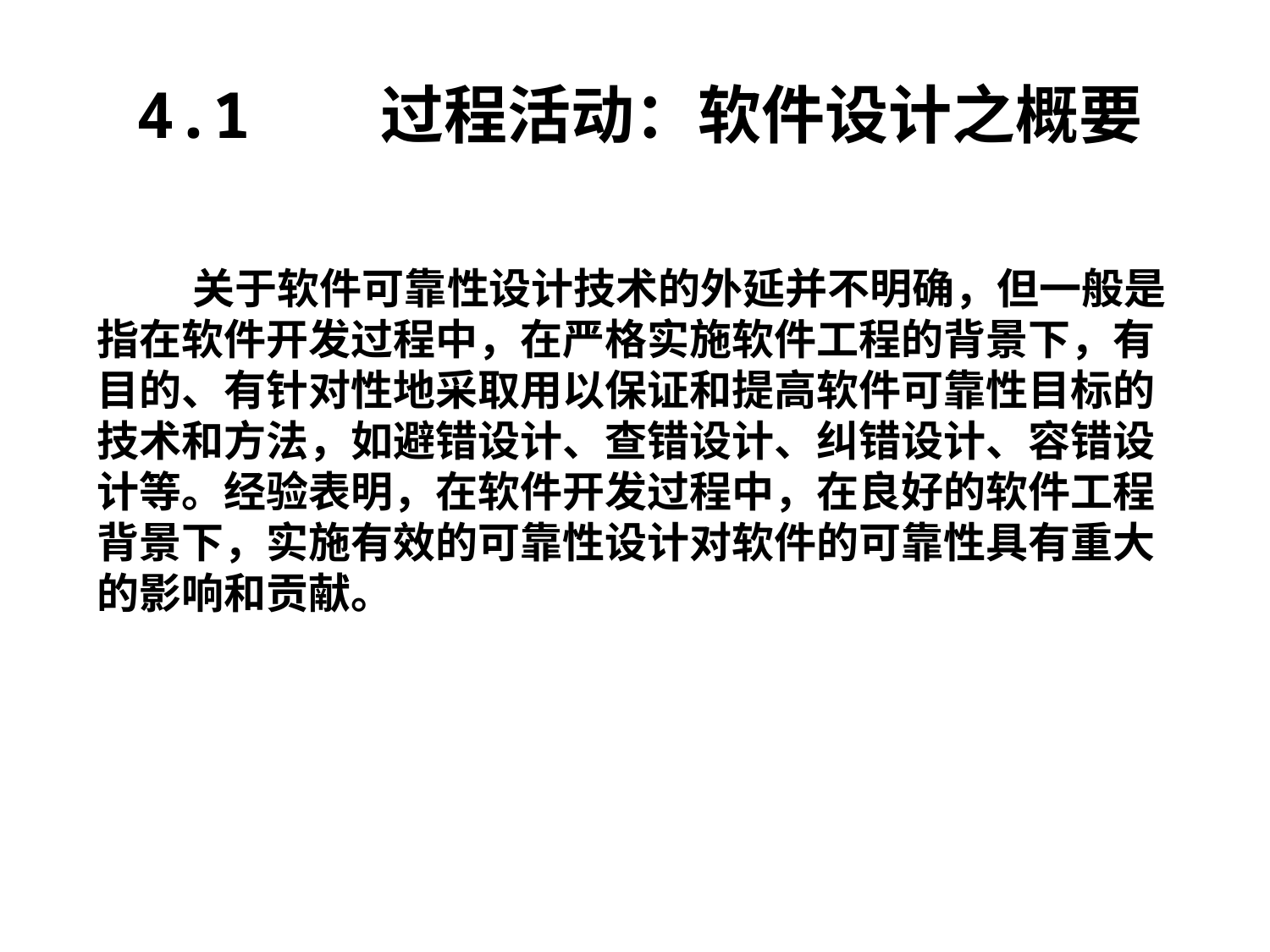

4.1   过程活动：软件设计之概要
         关于软件可靠性设计技术的外延并不明确，但一般是指在软件开发过程中，在严格实施软件工程的背景下，有目的、有针对性地采取用以保证和提高软件可靠性目标的技术和方法，如避错设计、查错设计、纠错设计、容错设计等。经验表明，在软件开发过程中，在良好的软件工程背景下，实施有效的可靠性设计对软件的可靠性具有重大的影响和贡献。